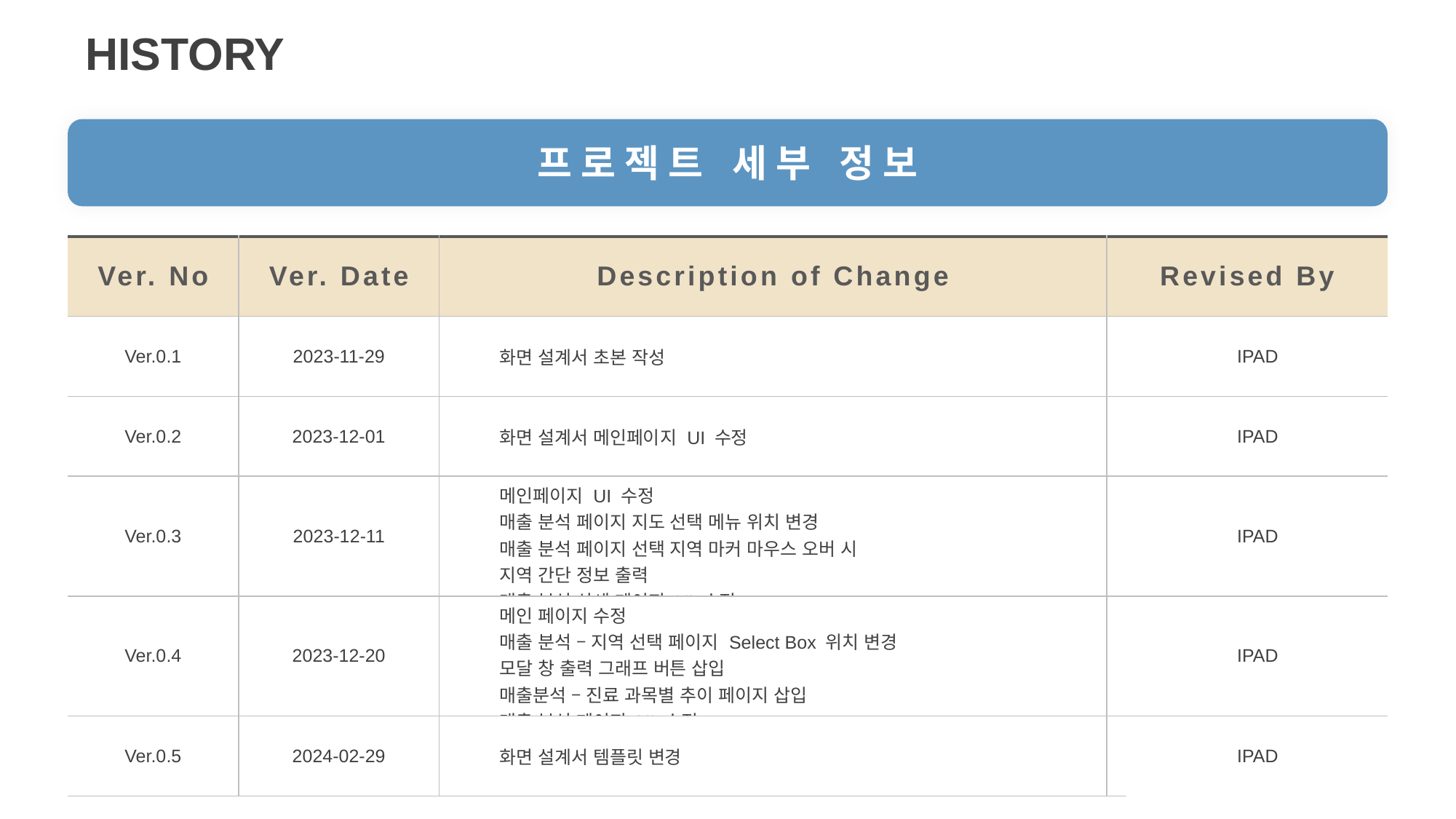

HISTORY

프로젝트 세부 정보
| Ver. No | Ver. Date | Description of Change | Revised By |
| --- | --- | --- | --- |
| Ver.0.1 | 2023-11-29 | 화면 설계서 초본 작성 | IPAD |
| Ver.0.2 | 2023-12-01 | 화면 설계서 메인페이지 UI 수정 | IPAD |
| Ver.0.3 | 2023-12-11 | 메인페이지 UI 수정 매출 분석 페이지 지도 선택 메뉴 위치 변경 매출 분석 페이지 선택 지역 마커 마우스 오버 시 지역 간단 정보 출력 매출 분석 상세 페이지 UI 수정 | IPAD |
| Ver.0.4 | 2023-12-20 | 메인 페이지 수정 매출 분석 – 지역 선택 페이지 Select Box 위치 변경 모달 창 출력 그래프 버튼 삽입 매출분석 – 진료 과목별 추이 페이지 삽입 매출 분석 페이지 UI 수정 | IPAD |
| Ver.0.5 | 2024-02-29 | 화면 설계서 템플릿 변경 | IPAD |